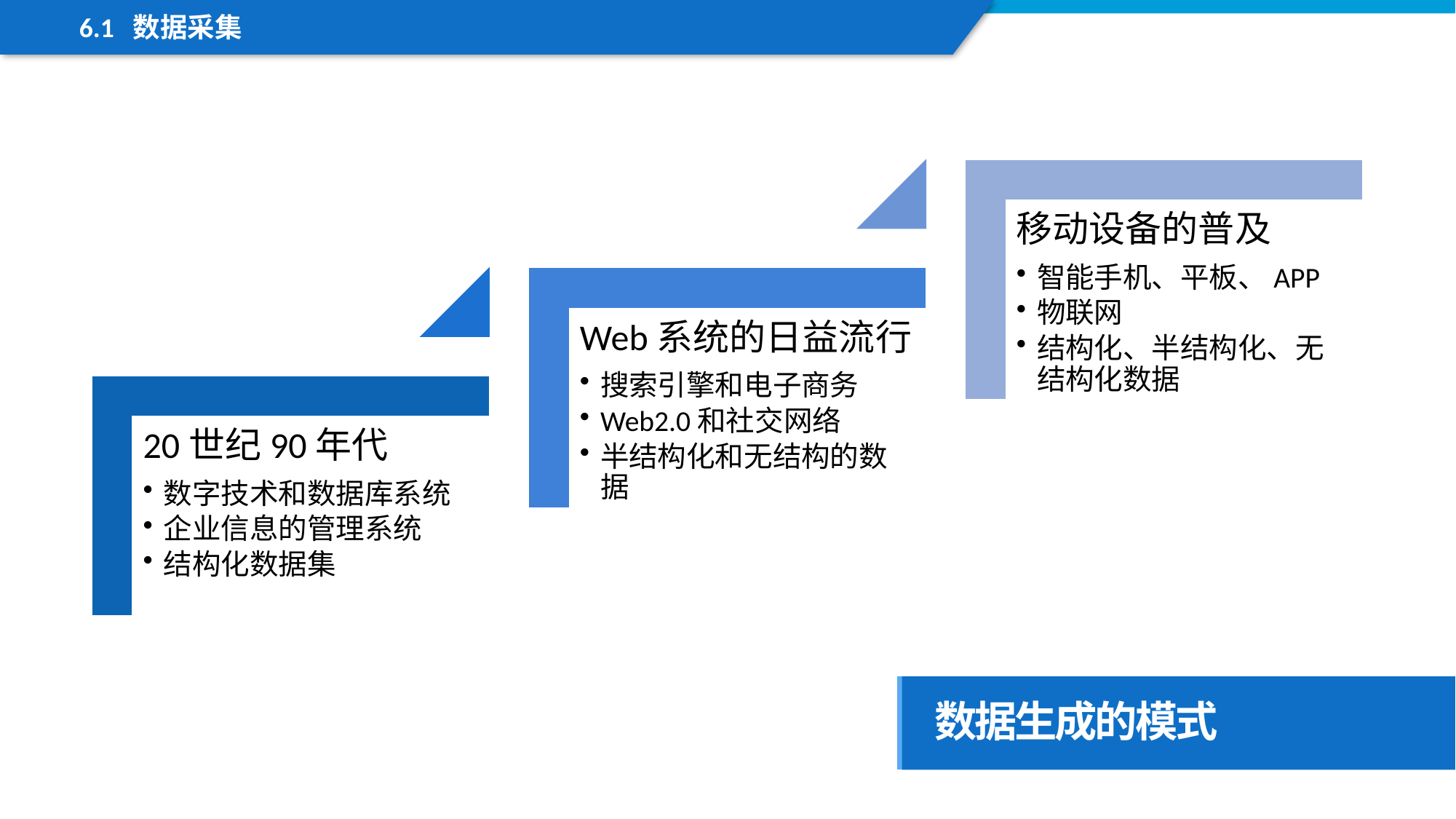

6.1  数据采集
20世纪90年代
数字技术和数据库系统
企业信息的管理系统
结构化数据集
Web系统的日益流行
搜索引擎和电子商务
Web2.0和社交网络
半结构化和无结构的数据
移动设备的普及
智能手机、平板、APP
物联网
结构化、半结构化、无结构化数据
数据生成的模式